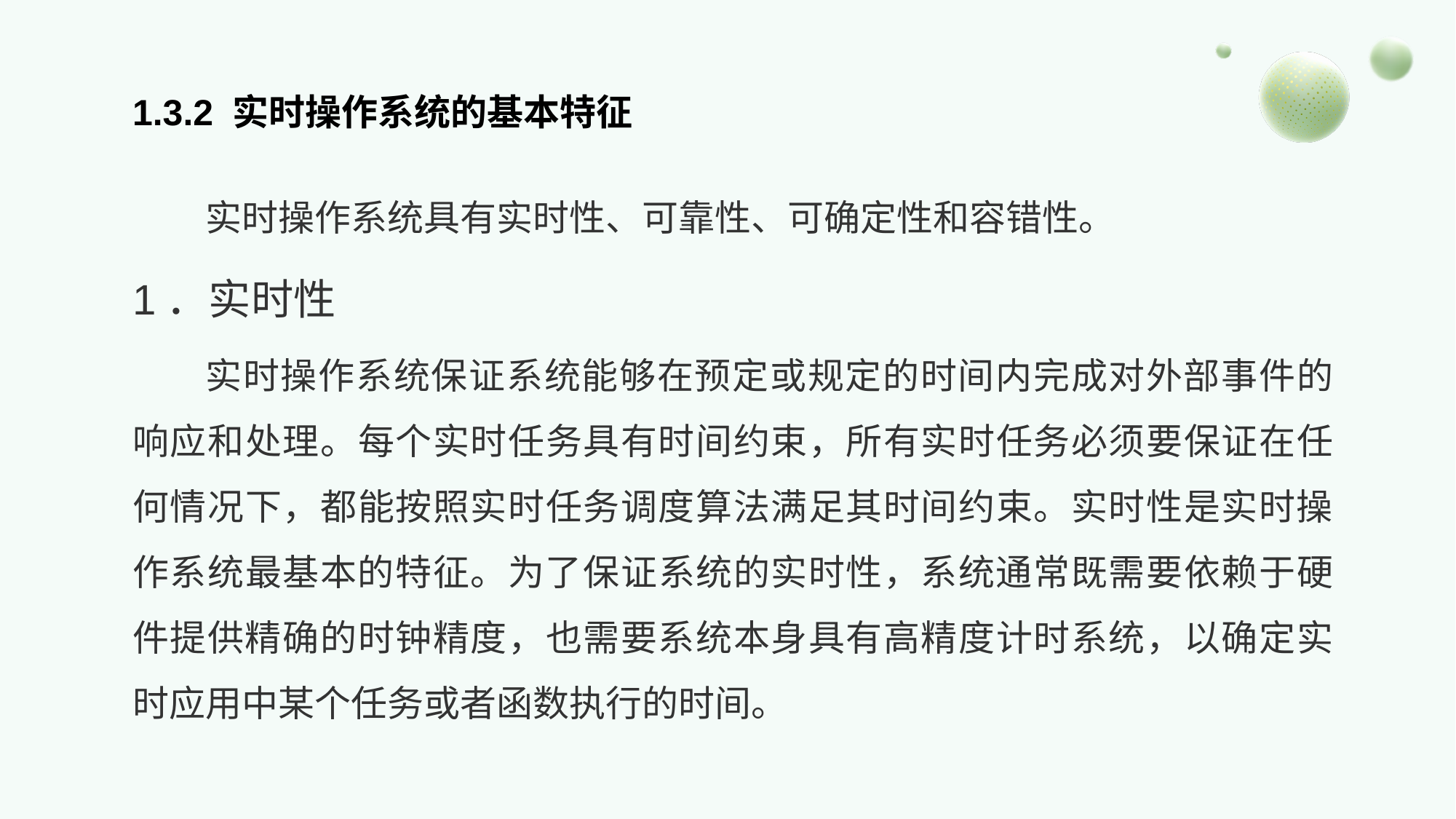

1.3.2 实时操作系统的基本特征
实时操作系统具有实时性、可靠性、可确定性和容错性。
1．实时性
实时操作系统保证系统能够在预定或规定的时间内完成对外部事件的响应和处理。每个实时任务具有时间约束，所有实时任务必须要保证在任何情况下，都能按照实时任务调度算法满足其时间约束。实时性是实时操作系统最基本的特征。为了保证系统的实时性，系统通常既需要依赖于硬件提供精确的时钟精度，也需要系统本身具有高精度计时系统，以确定实时应用中某个任务或者函数执行的时间。